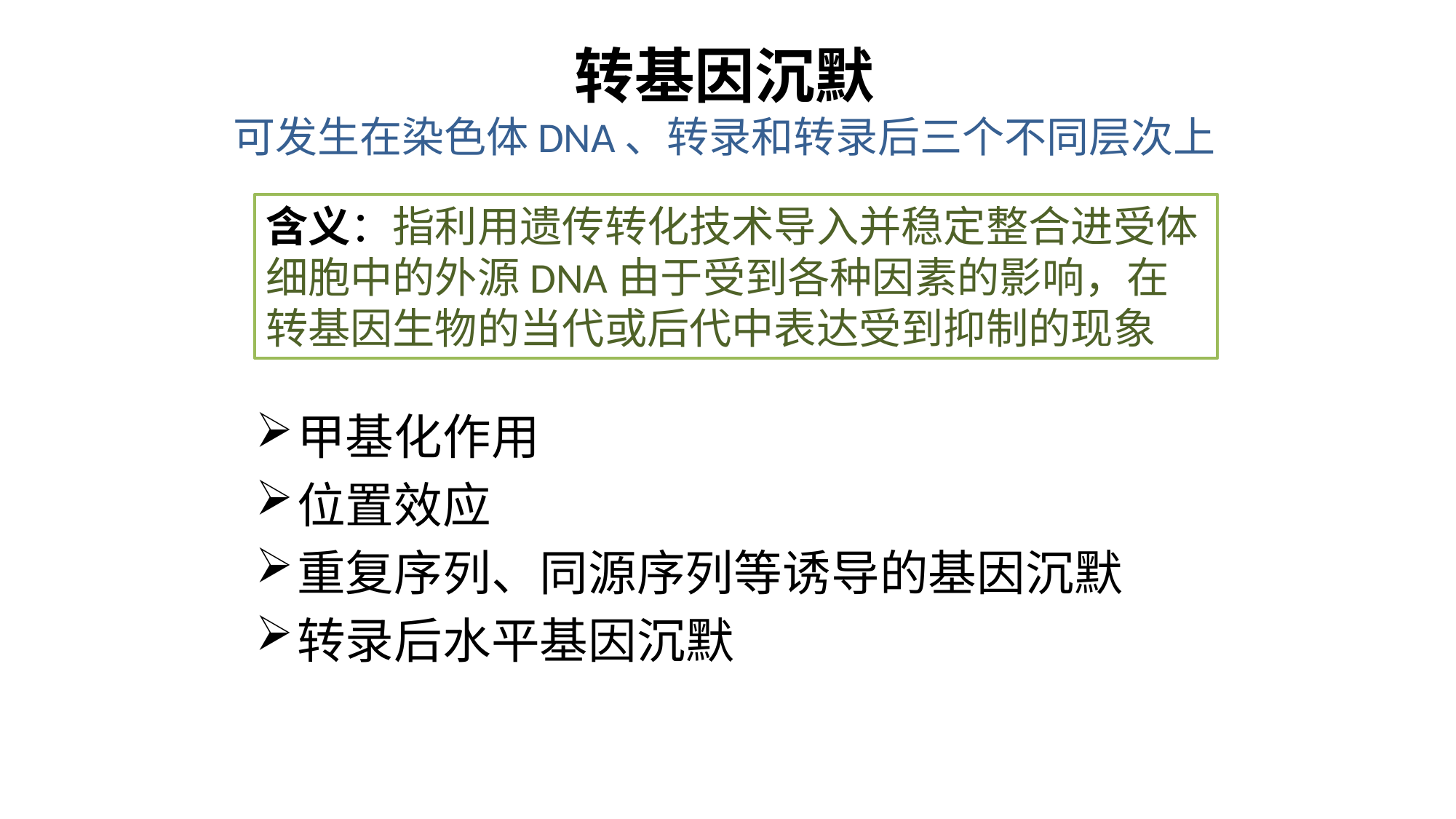

# 转基因沉默 可发生在染色体DNA、转录和转录后三个不同层次上
含义：指利用遗传转化技术导入并稳定整合进受体细胞中的外源DNA由于受到各种因素的影响，在转基因生物的当代或后代中表达受到抑制的现象
甲基化作用
位置效应
重复序列、同源序列等诱导的基因沉默
转录后水平基因沉默